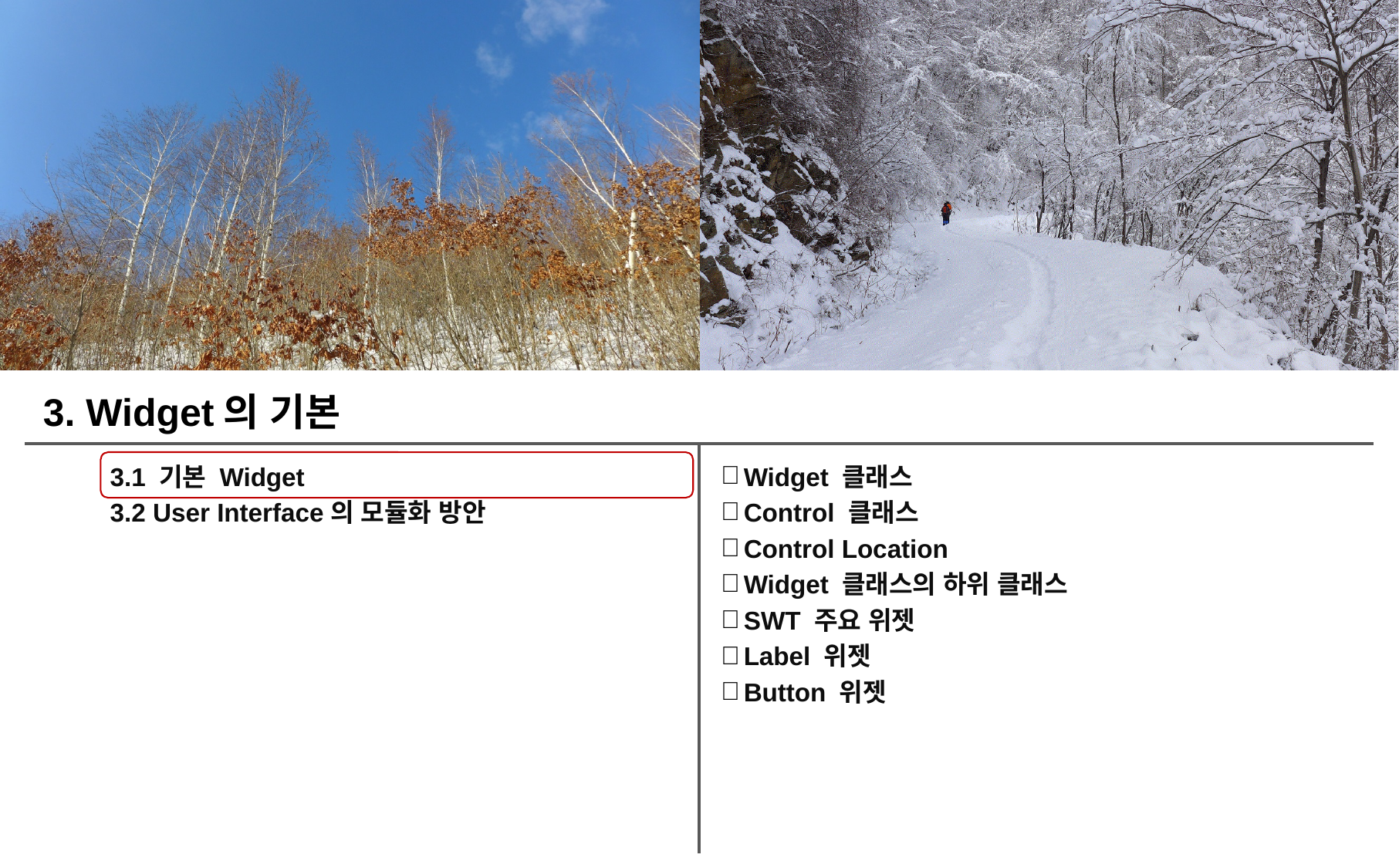

3. Widget의 기본

3.1 기본 Widget
3.2 User Interface의 모듈화 방안
Widget 클래스
Control 클래스
Control Location
Widget 클래스의 하위 클래스
SWT 주요 위젯
Label 위젯
Button 위젯